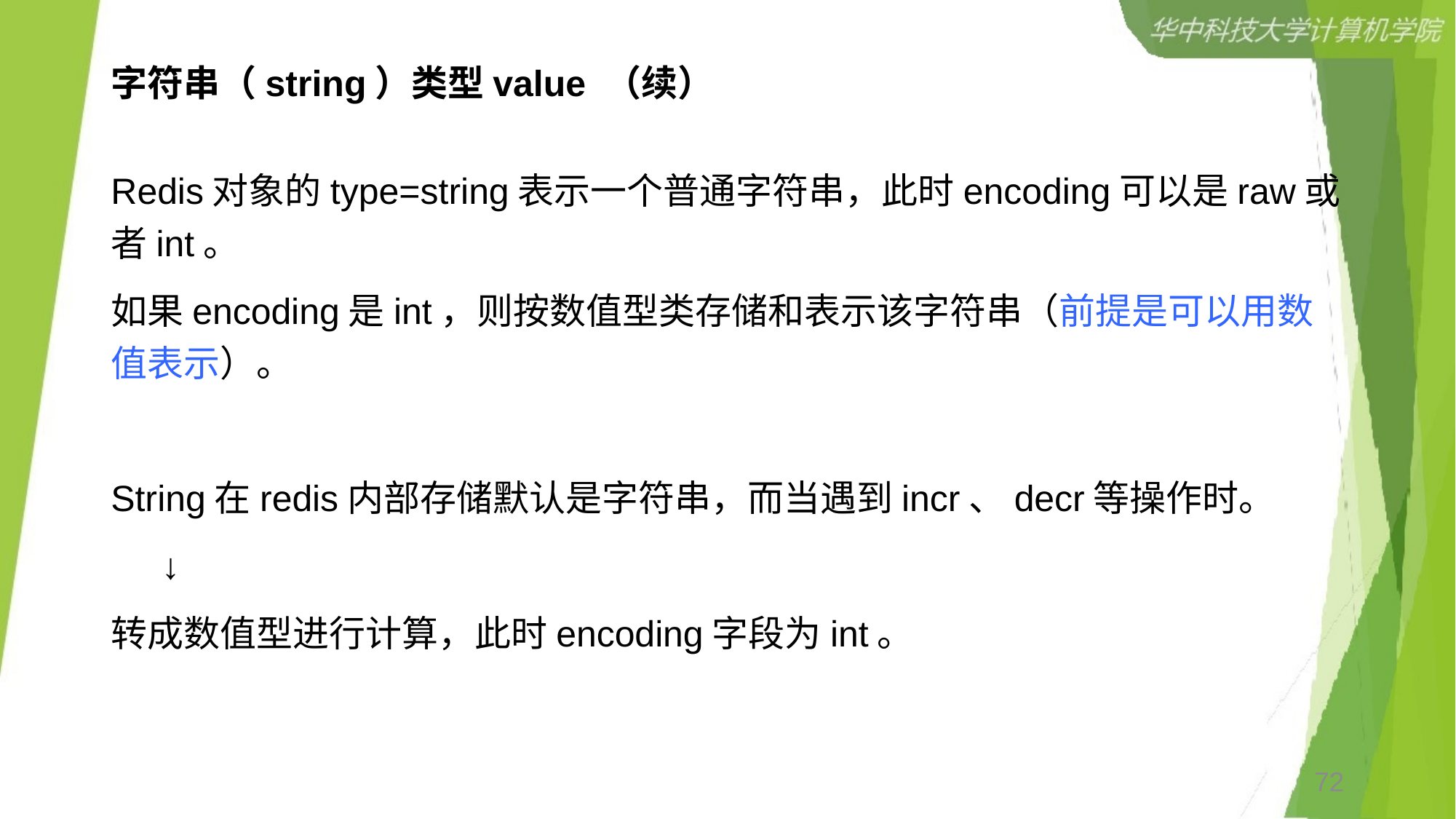

# 字符串（string）类型value （续）
Redis对象的type=string表示一个普通字符串，此时encoding可以是raw或者int。
如果encoding是int，则按数值型类存储和表示该字符串（前提是可以用数值表示）。

String在redis内部存储默认是字符串，而当遇到incr、decr等操作时。
     ↓
转成数值型进行计算，此时encoding字段为int。

72